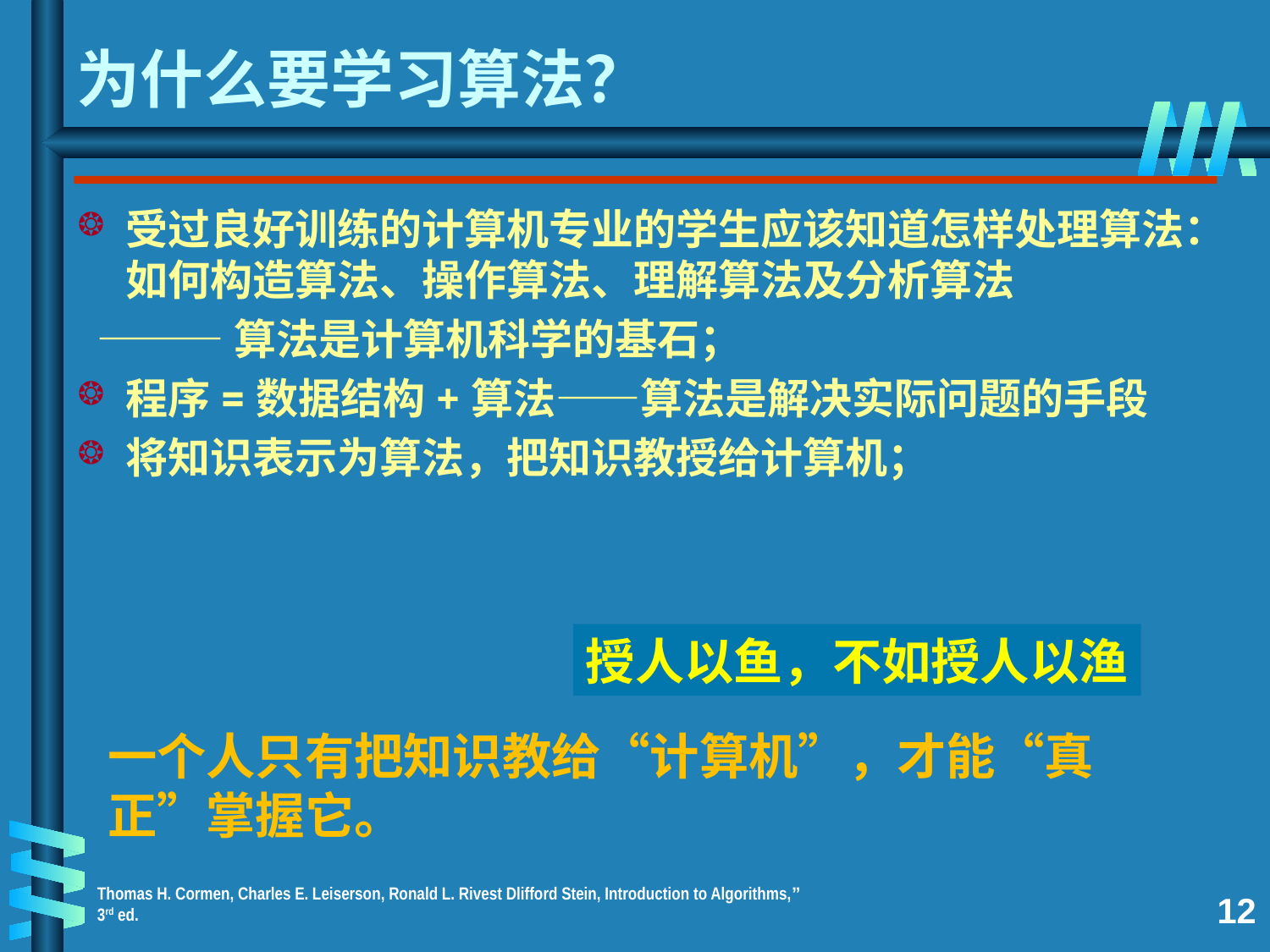

# 为什么要学习算法？
受过良好训练的计算机专业的学生应该知道怎样处理算法：如何构造算法、操作算法、理解算法及分析算法
  ———算法是计算机科学的基石；
程序=数据结构+算法——算法是解决实际问题的手段
将知识表示为算法，把知识教授给计算机；
授人以鱼，不如授人以渔
一个人只有把知识教给“计算机”，才能“真正”掌握它。
12